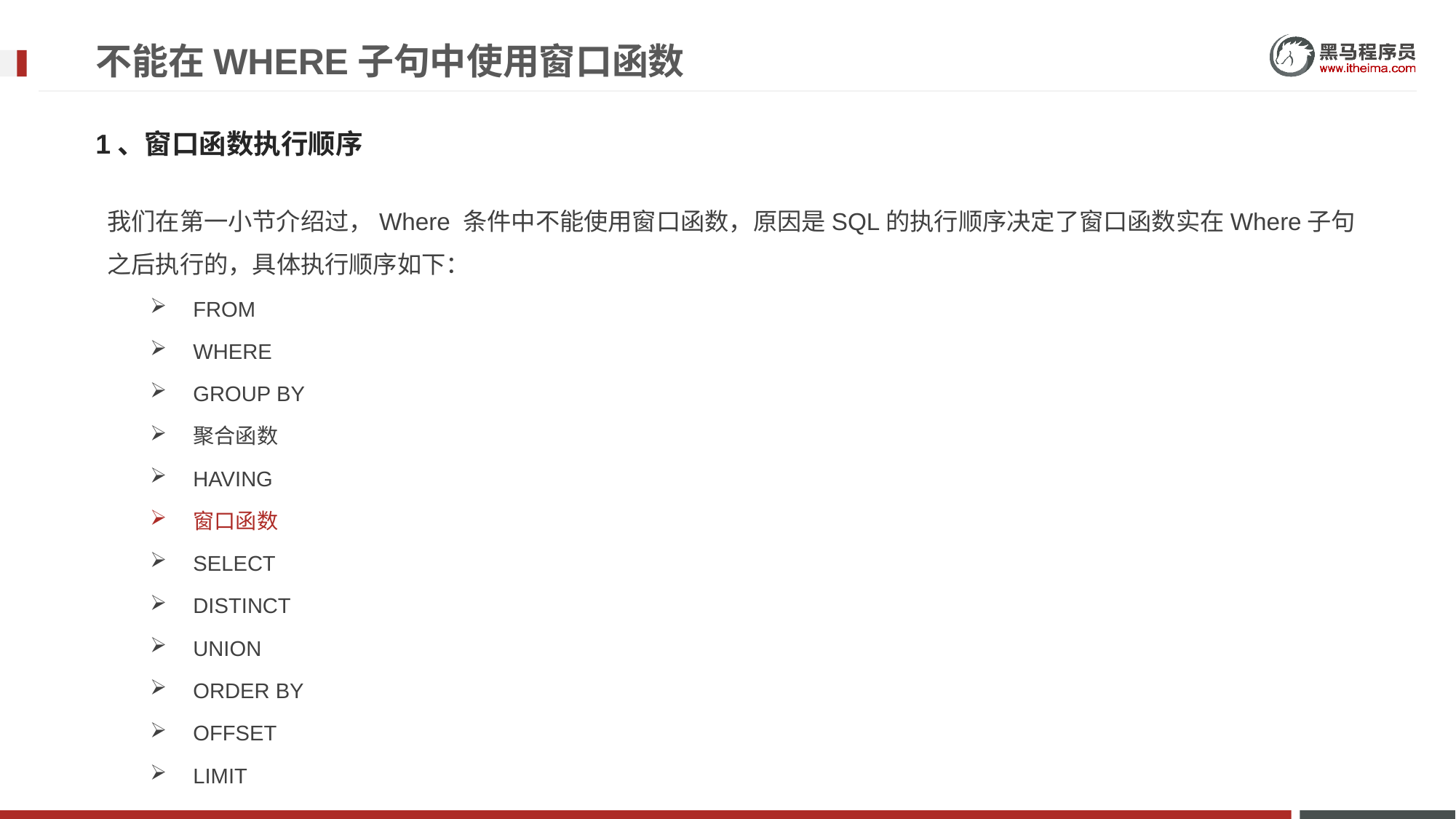

# 不能在WHERE子句中使用窗口函数
1、窗口函数执行顺序
我们在第一小节介绍过，Where 条件中不能使用窗口函数，原因是SQL的执行顺序决定了窗口函数实在Where子句之后执行的，具体执行顺序如下：
FROM
WHERE
GROUP BY
聚合函数
HAVING
窗口函数
SELECT
DISTINCT
UNION
ORDER BY
OFFSET
LIMIT